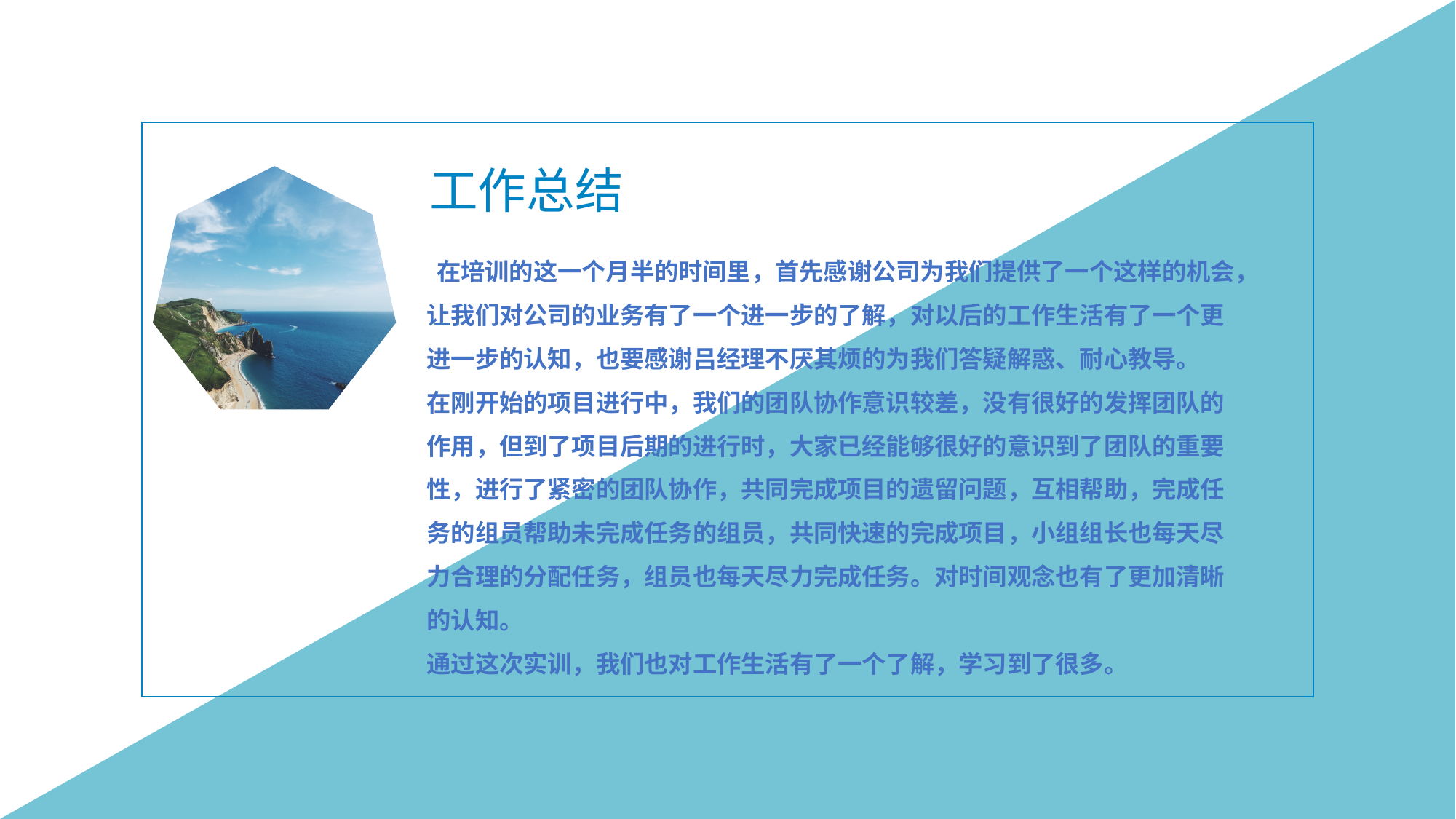

工作总结

 在培训的这一个月半的时间里，首先感谢公司为我们提供了一个这样的机会，让我们对公司的业务有了一个进一步的了解，对以后的工作生活有了一个更进一步的认知，也要感谢吕经理不厌其烦的为我们答疑解惑、耐心教导。
在刚开始的项目进行中，我们的团队协作意识较差，没有很好的发挥团队的作用，但到了项目后期的进行时，大家已经能够很好的意识到了团队的重要性，进行了紧密的团队协作，共同完成项目的遗留问题，互相帮助，完成任务的组员帮助未完成任务的组员，共同快速的完成项目，小组组长也每天尽力合理的分配任务，组员也每天尽力完成任务。对时间观念也有了更加清晰的认知。
通过这次实训，我们也对工作生活有了一个了解，学习到了很多。